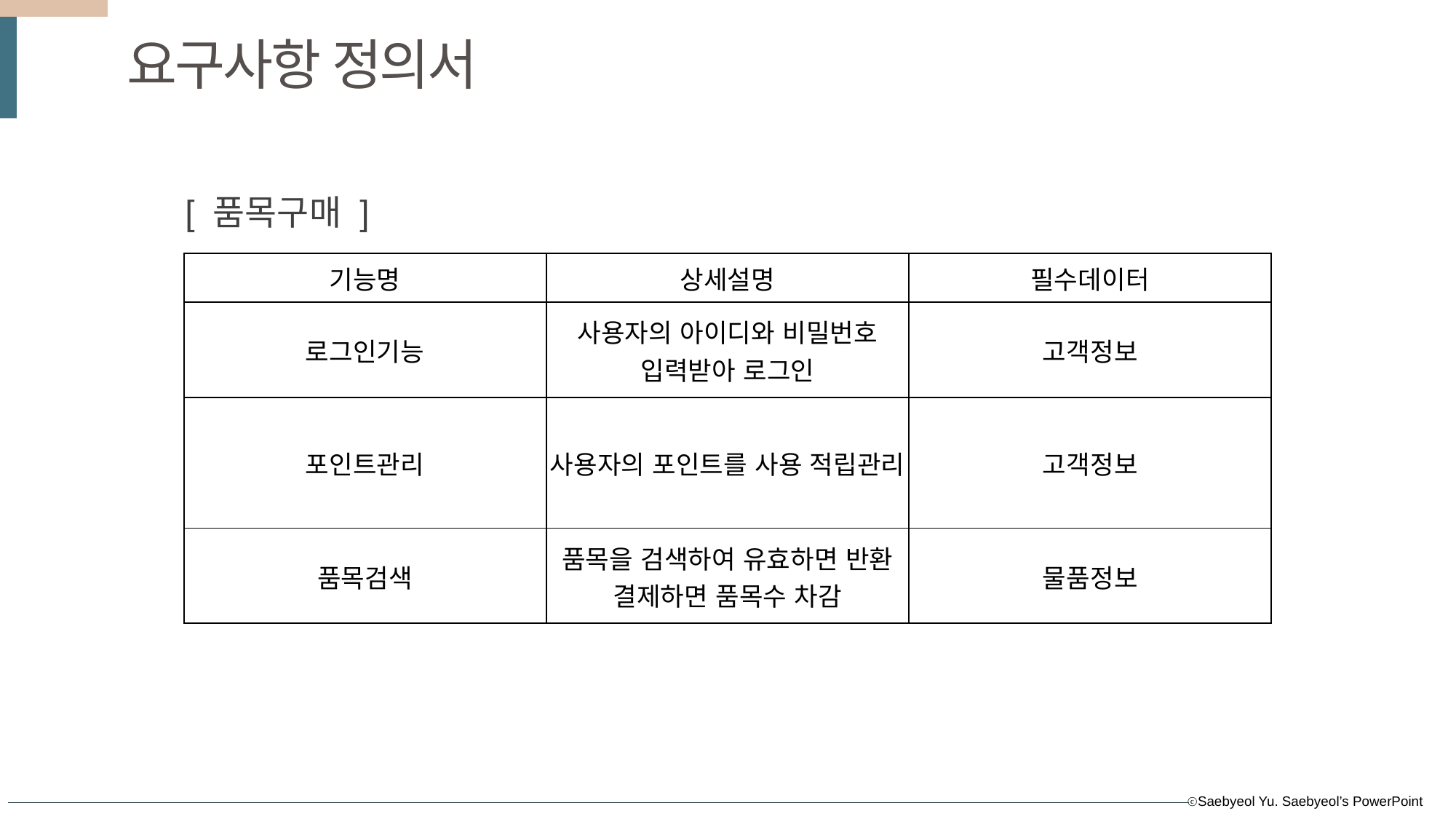

요구사항 정의서
[ 품목구매 ]
| 기능명 | 상세설명 | 필수데이터 |
| --- | --- | --- |
| 로그인기능 | 사용자의 아이디와 비밀번호 입력받아 로그인 | 고객정보 |
| 포인트관리 | 사용자의 포인트를 사용 적립관리 | 고객정보 |
| 품목검색 | 품목을 검색하여 유효하면 반환 결제하면 품목수 차감 | 물품정보 |